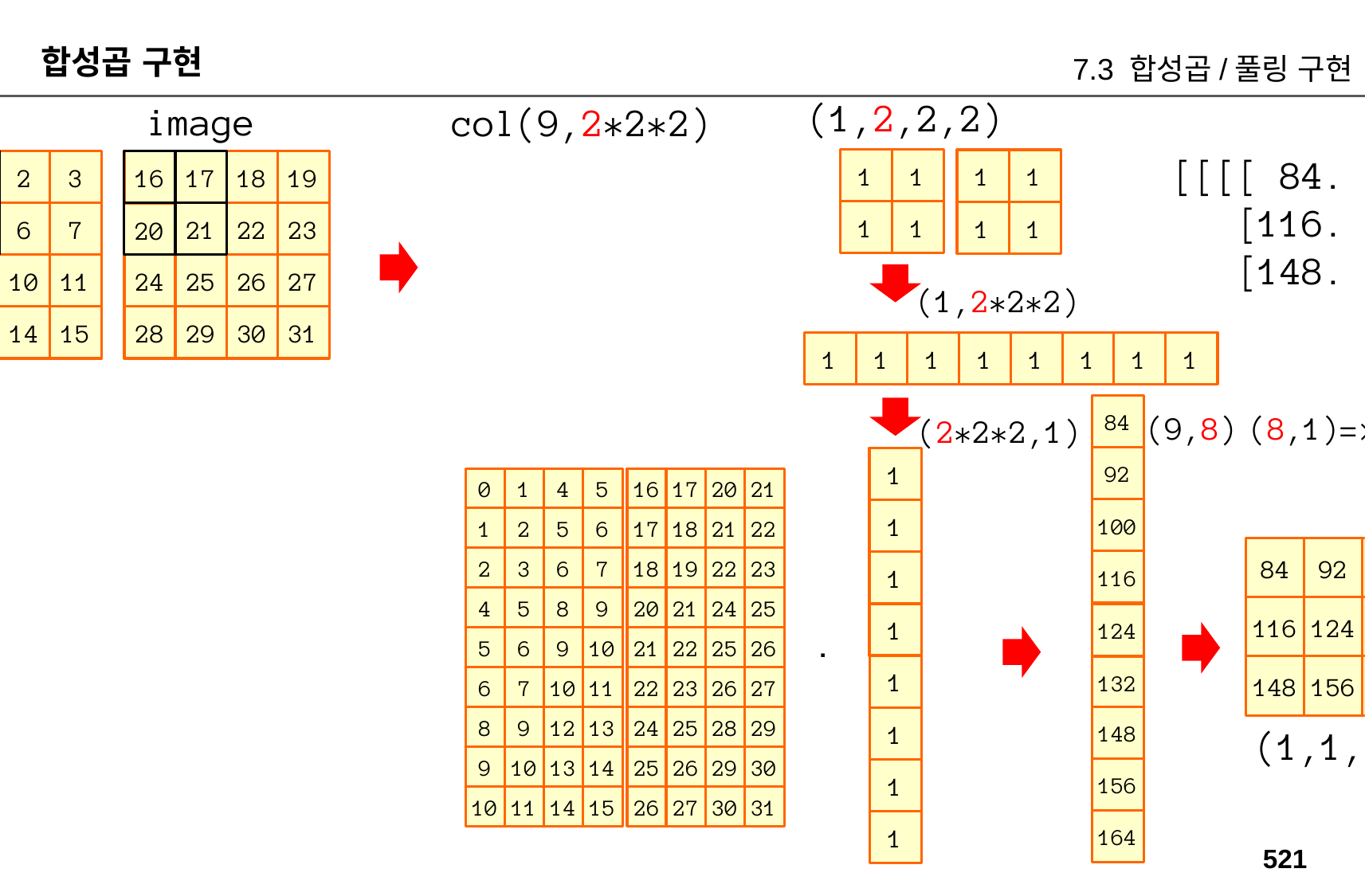

합성곱 구현
7.3 합성곱/풀링 구현
(1,2,2,2)
image
col(9,2*2*2)
[[[[ 84.  92. 100.]
   [116. 124. 132.]
   [148. 156. 164.]]]]
1
1
1
1

0
1
2
3

16
17
18
19
1
1
1
1
4
5
6
7
21
22
23
20

8
9
10
11
24
25
26
27

(1,2*2*2)
12
13
14
15
28
29
30
31
1
1
1
1
1
1
1
1

84
(9,8)
(8,1)=>
(9,1)
(2*2*2,1)
92
1
0
1
4
5
16
17
20
21
100
1
1
2
5
6
17
18
21
22
84
92
100
116
124
132
148
156
164
2
3
6
7
18
19
22
23
116
1
4
5
8
9
20
21
24
25
1
124
.

5
6
9
10
21
22
25
26
1
132
6
7
10
11
22
23
26
27
148
8
9
12
13
24
25
28
29
1
(1,1,3,3)
9
10
13
14
25
26
29
30
156
1
10
11
14
15
26
27
30
31
164
1